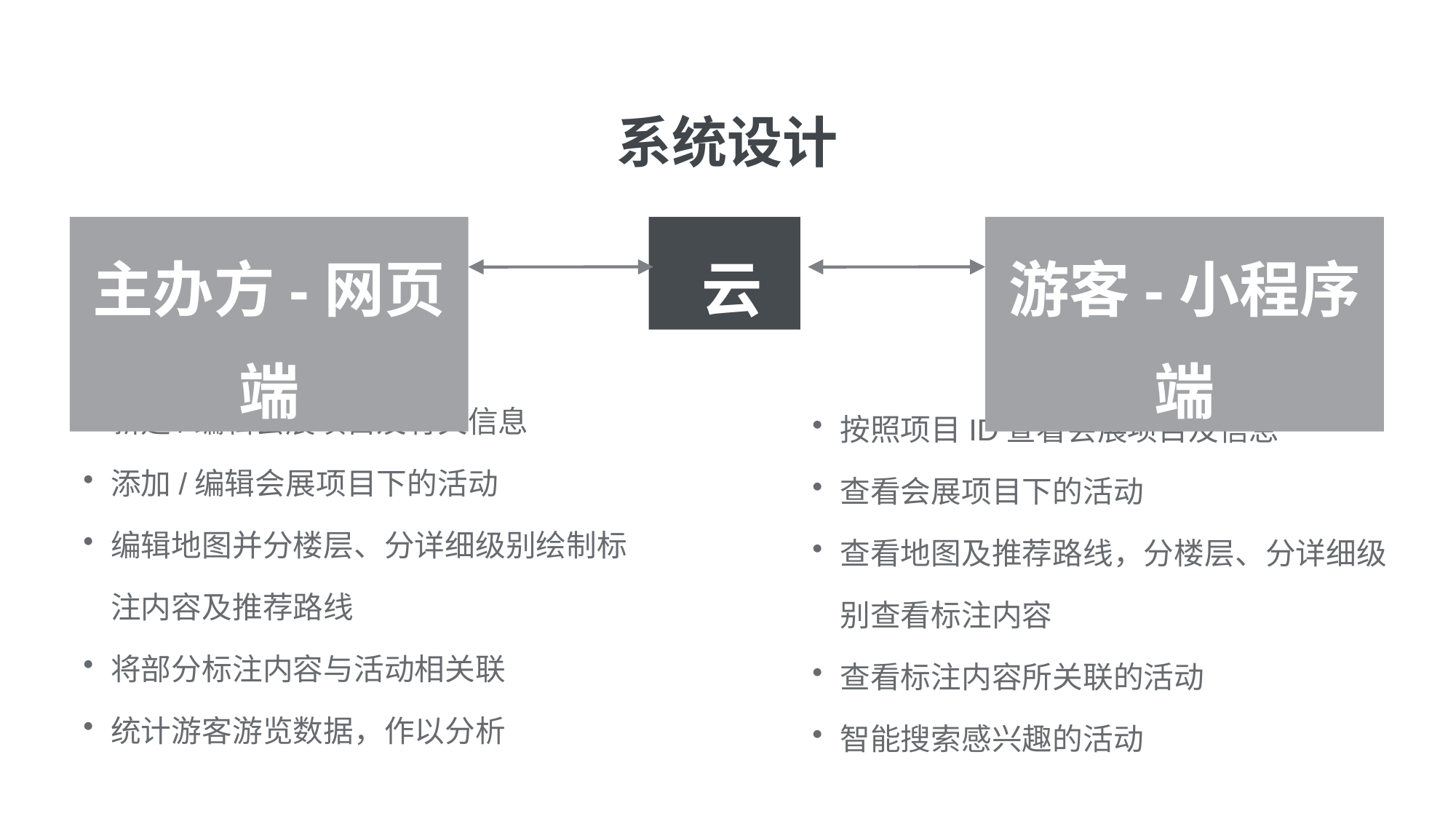

系统设计
主办方-网页端
 云
游客-小程序端

新建/编辑会展项目及有关信息
添加/编辑会展项目下的活动
编辑地图并分楼层、分详细级别绘制标注内容及推荐路线
将部分标注内容与活动相关联
统计游客游览数据，作以分析

按照项目ID查看会展项目及信息
查看会展项目下的活动
查看地图及推荐路线，分楼层、分详细级别查看标注内容
查看标注内容所关联的活动
智能搜索感兴趣的活动